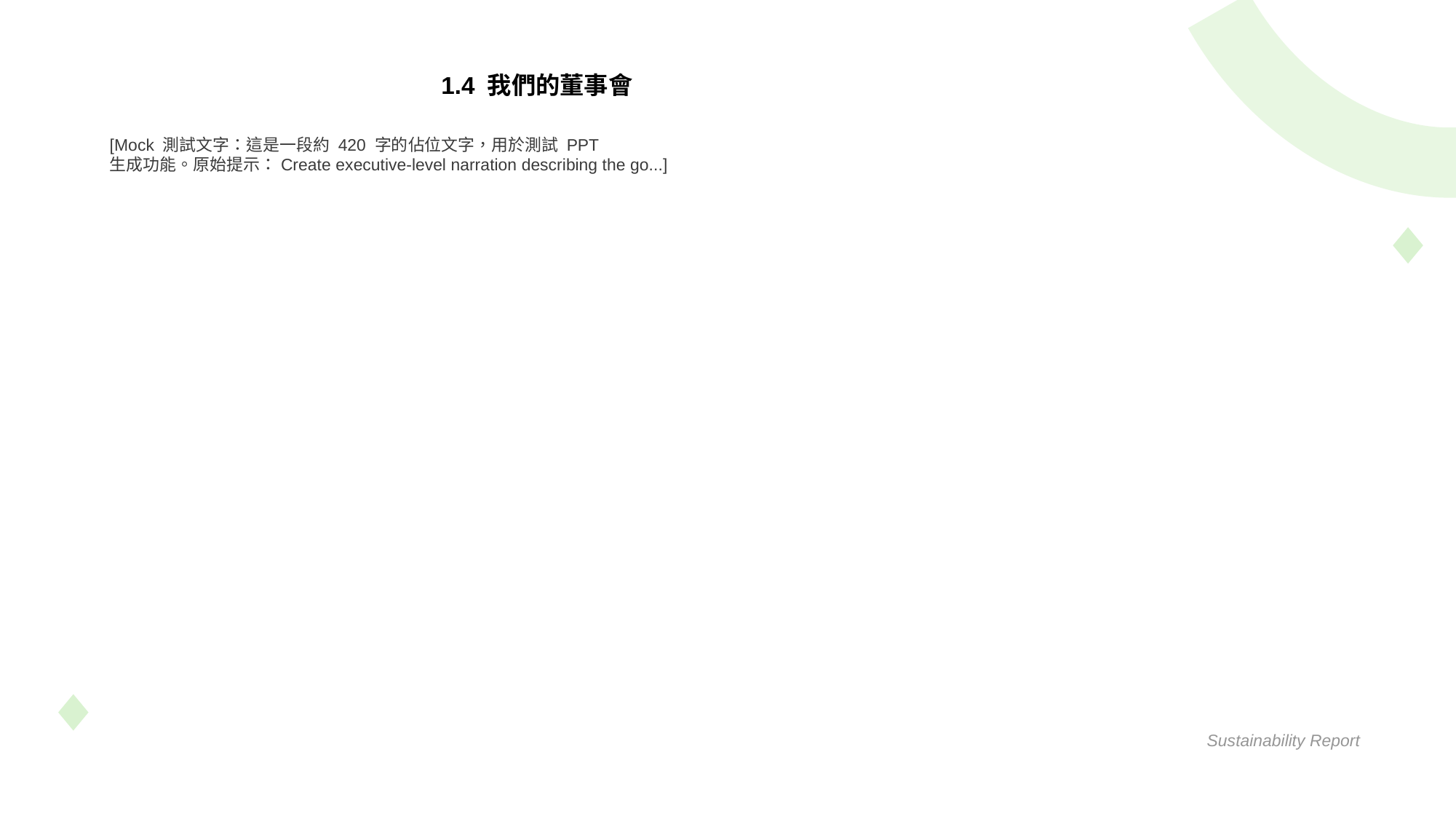

1.4 我們的董事會
[Mock 測試文字：這是一段約 420 字的佔位文字，用於測試 PPT
生成功能。原始提示：Create executive-level narration describing the go...]
Sustainability Report